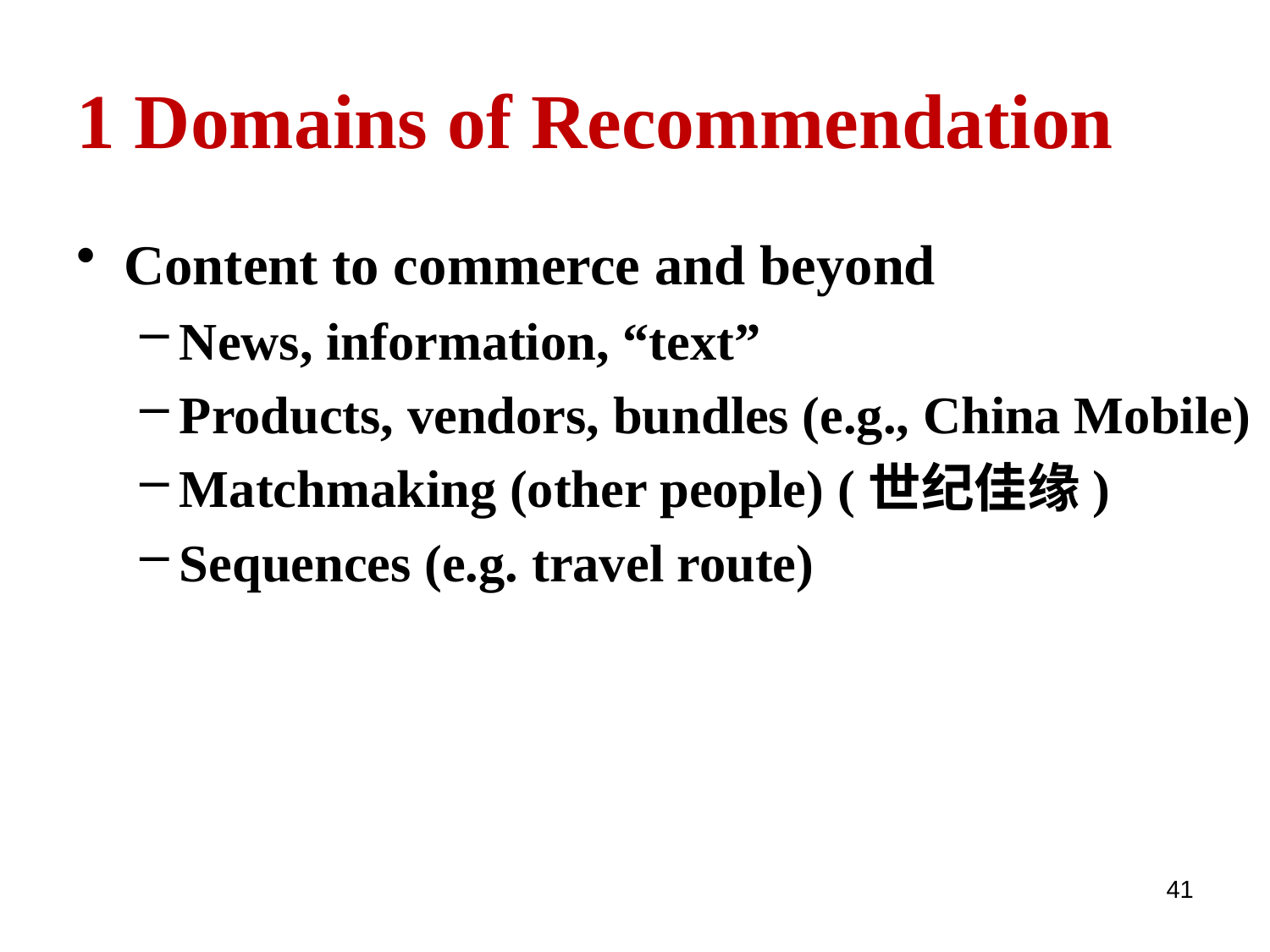

# 1 Domains of Recommendation
Content to commerce and beyond
News, information, “text”
Products, vendors, bundles (e.g., China Mobile)
Matchmaking (other people) (世纪佳缘)
Sequences (e.g. travel route)
41